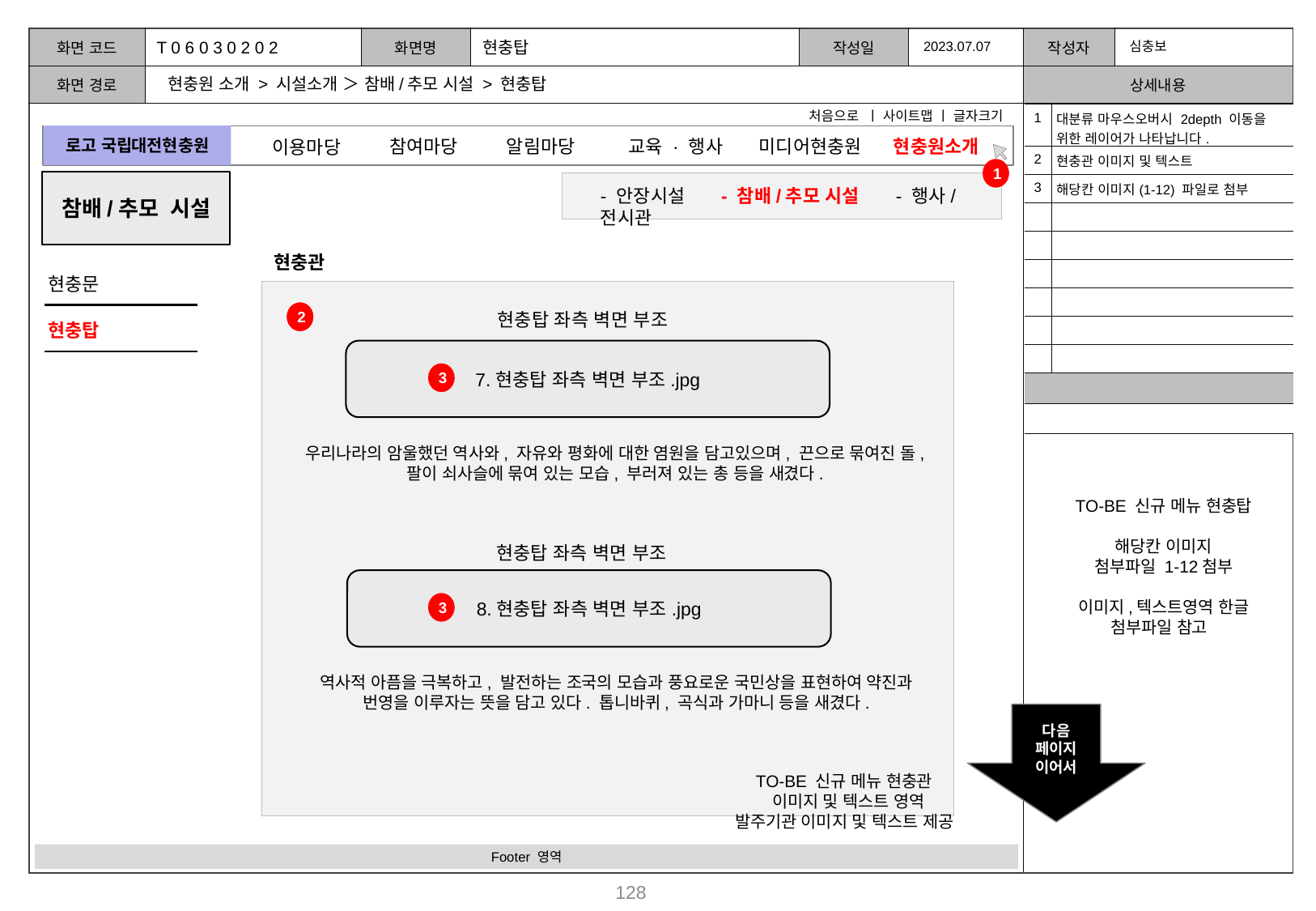

T 0 6 0 3 0 2 0 2
현충탑
2023.07.07
심충보
현충원 소개 > 시설소개 ＞ 참배/추모 시설 > 현충탑
처음으로  ㅣ 사이트맵 ㅣ 글자크기
| 1 | 대분류 마우스오버시 2depth 이동을 위한 레이어가 나타납니다. |
| --- | --- |
| 2 | 현충관 이미지 및 텍스트 |
| 3 | 해당칸 이미지(1-12) 파일로 첨부 |
|  |  |
|  |  |
|  |  |
|  |  |
|  |  |
|  |  |
|  |  |
|  |  |
로고 국립대전현충원

참여마당
알림마당
미디어현충원
교육 · 행사
현충원소개
이용마당

1
참배/추모  시설

- 안장시설      - 참배/추모 시설      - 행사/전시관
현충관
현충문

2
2
현충탑 좌측 벽면 부조
현충탑
7.현충탑 좌측 벽면 부조.jpg
3
우리나라의 암울했던 역사와, 자유와 평화에 대한 염원을 담고있으며, 끈으로 묶여진 돌, 팔이 쇠사슬에 묶여 있는 모습, 부러져 있는 총 등을 새겼다.
TO-BE 신규 메뉴 현충탑

해당칸 이미지
첨부파일 1-12첨부

이미지,텍스트영역 한글 첨부파일 참고
현충탑 좌측 벽면 부조
8.현충탑 좌측 벽면 부조.jpg
3
역사적 아픔을 극복하고, 발전하는 조국의 모습과 풍요로운 국민상을 표현하여 약진과 번영을 이루자는 뜻을 담고 있다. 톱니바퀴, 곡식과 가마니 등을 새겼다.
다음
페이지
이어서
 TO-BE 신규 메뉴 현충관
 이미지 및 텍스트 영역
발주기관 이미지 및 텍스트 제공
Footer 영역